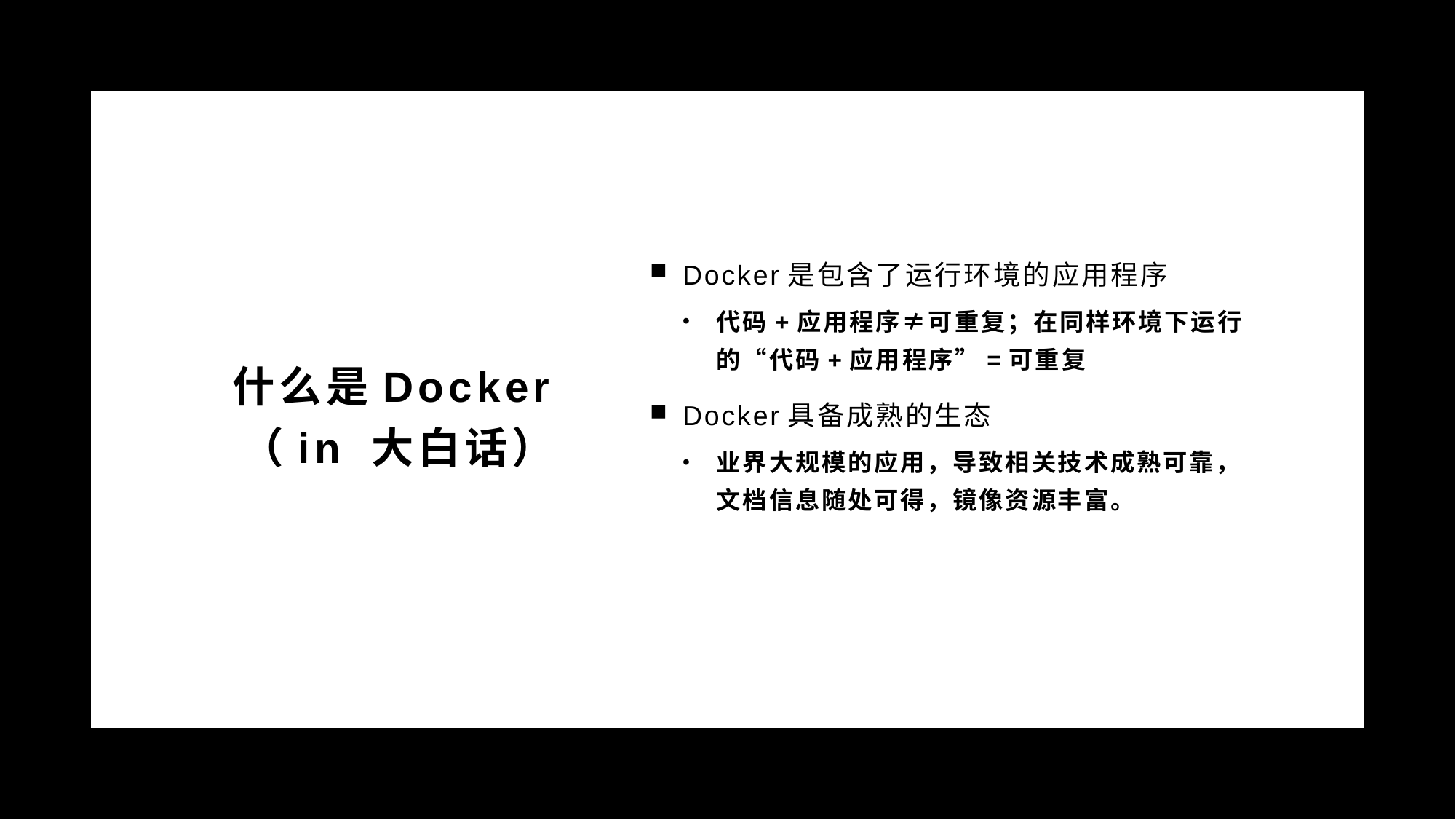

# 什么是Docker （in 大白话）
Docker是包含了运行环境的应用程序
代码+应用程序≠可重复；在同样环境下运行的“代码+应用程序”=可重复
Docker具备成熟的生态
业界大规模的应用，导致相关技术成熟可靠，文档信息随处可得，镜像资源丰富。